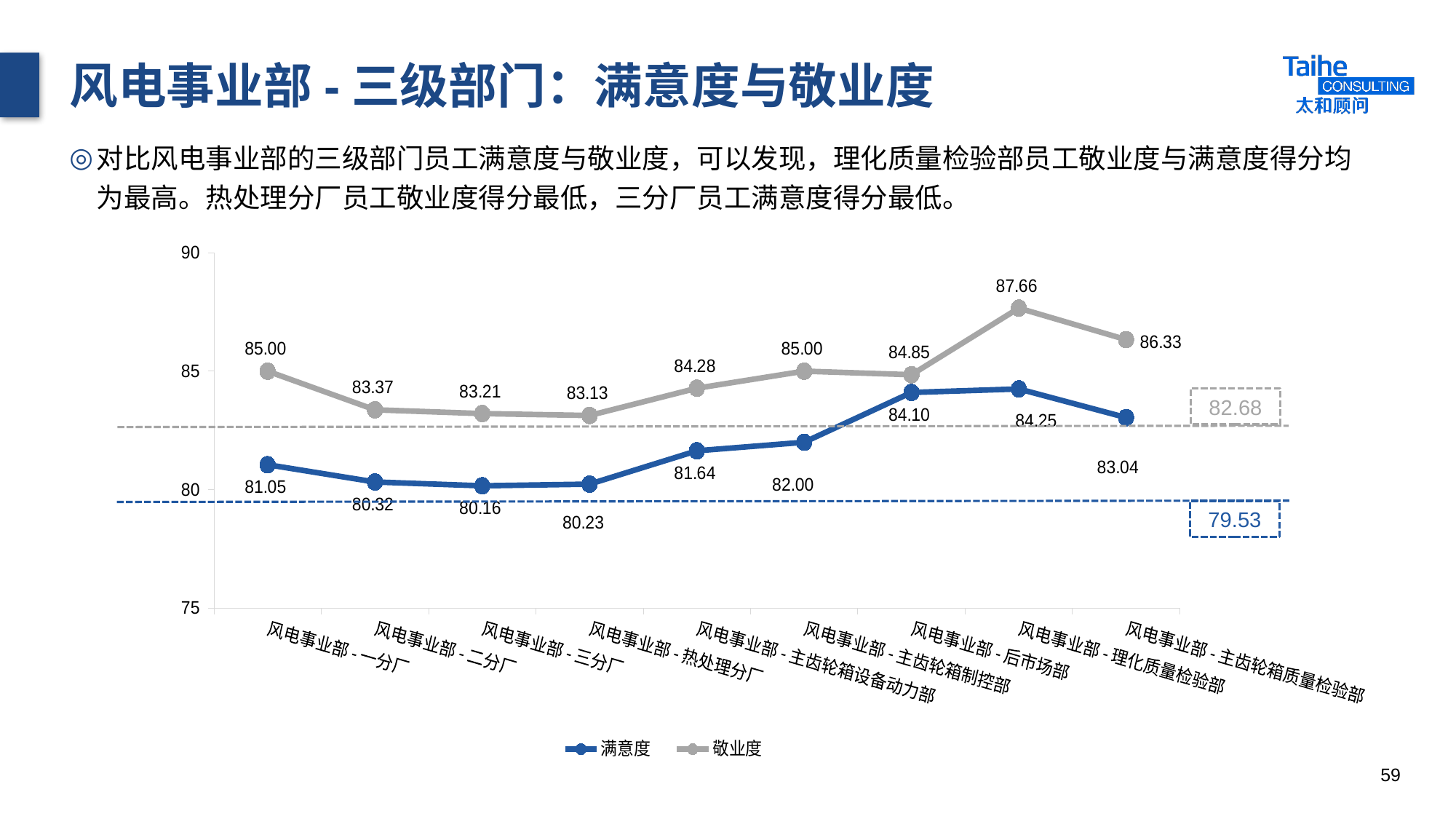

# 风电事业部-三级部门：满意度与敬业度
对比风电事业部的三级部门员工满意度与敬业度，可以发现，理化质量检验部员工敬业度与满意度得分均为最高。热处理分厂员工敬业度得分最低，三分厂员工满意度得分最低。

### Chart

| Category | 满意度 | 敬业度 |
|---|---|---|
| 风电事业部-一分厂 | 81.05 | 85.0 |
| 风电事业部-二分厂 | 80.32 | 83.37 |
| 风电事业部-三分厂 | 80.16 | 83.21 |
| 风电事业部-热处理分厂 | 80.23 | 83.13 |
| 风电事业部-主齿轮箱设备动力部 | 81.64 | 84.28 |
| 风电事业部-主齿轮箱制控部 | 82.0 | 85.0 |
| 风电事业部-后市场部 | 84.1 | 84.85 |
| 风电事业部-理化质量检验部 | 84.25 | 87.66 |
| 风电事业部-主齿轮箱质量检验部 | 83.04 | 86.33 |
82.68
79.53
59